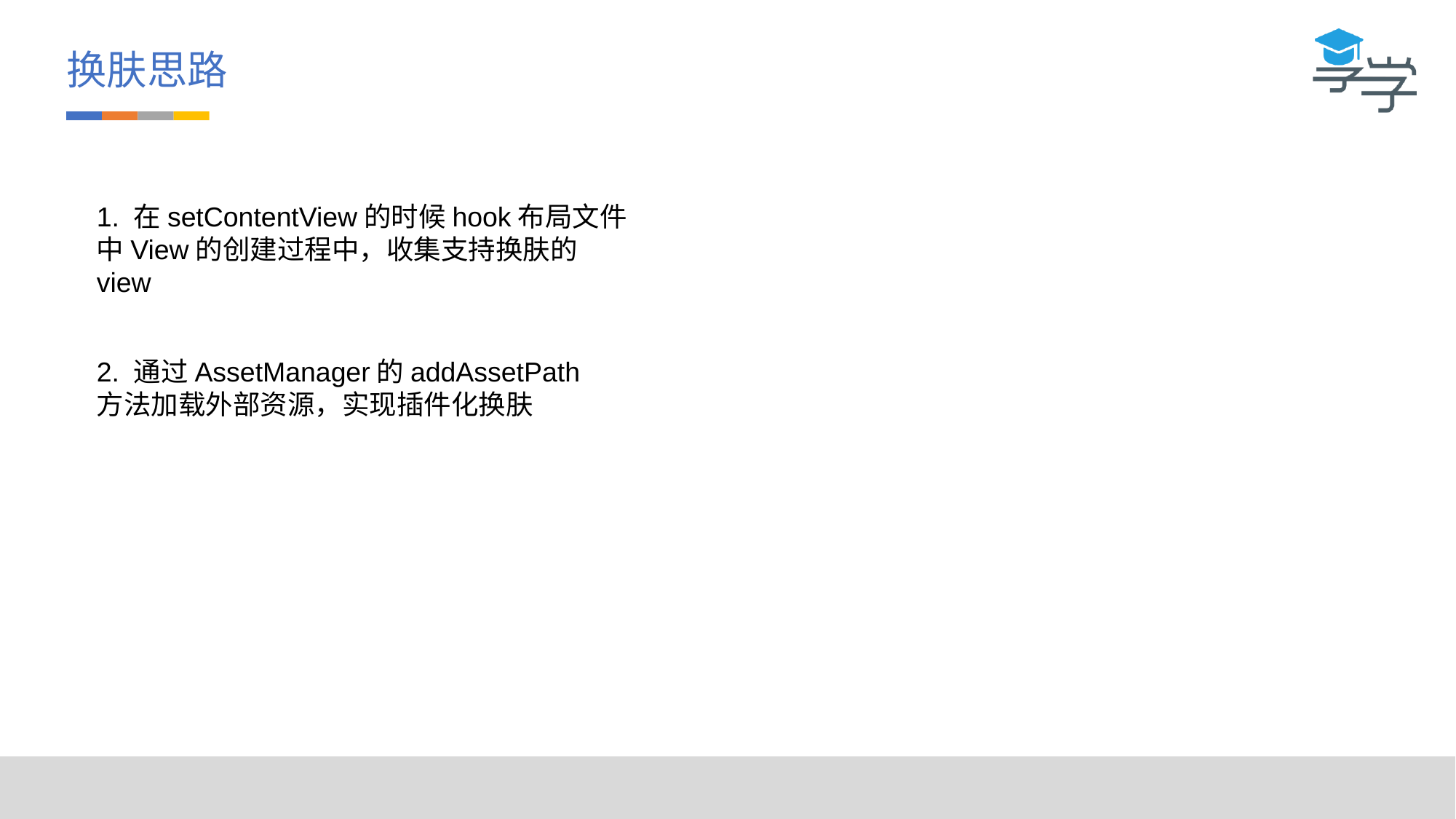

换肤思路

1. 在setContentView的时候hook布局文件中View的创建过程中，收集支持换肤的view
2. 通过AssetManager的addAssetPath方法加载外部资源，实现插件化换肤